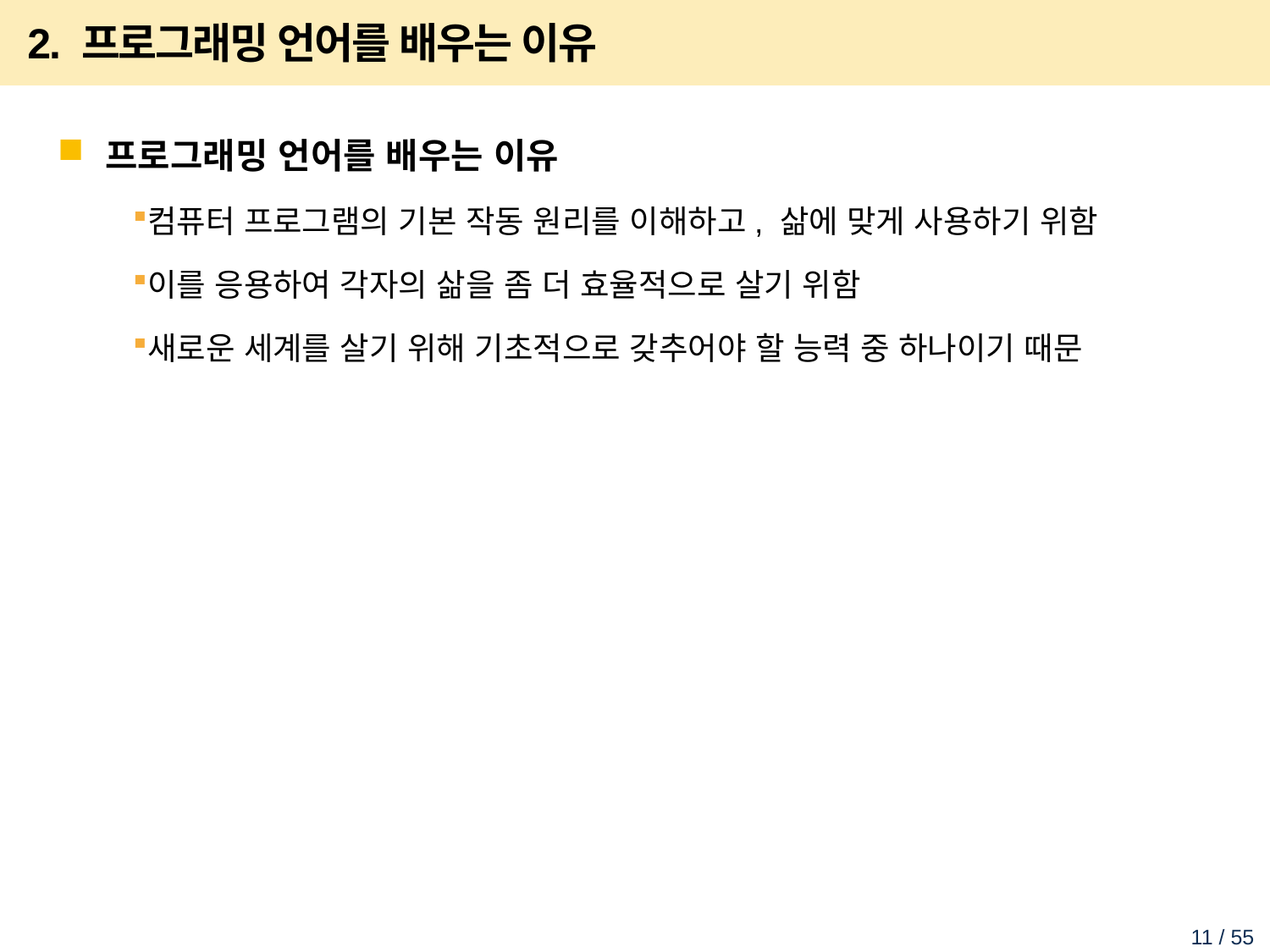

# 2. 프로그래밍 언어를 배우는 이유
프로그래밍 언어를 배우는 이유
컴퓨터 프로그램의 기본 작동 원리를 이해하고, 삶에 맞게 사용하기 위함
이를 응용하여 각자의 삶을 좀 더 효율적으로 살기 위함
새로운 세계를 살기 위해 기초적으로 갖추어야 할 능력 중 하나이기 때문